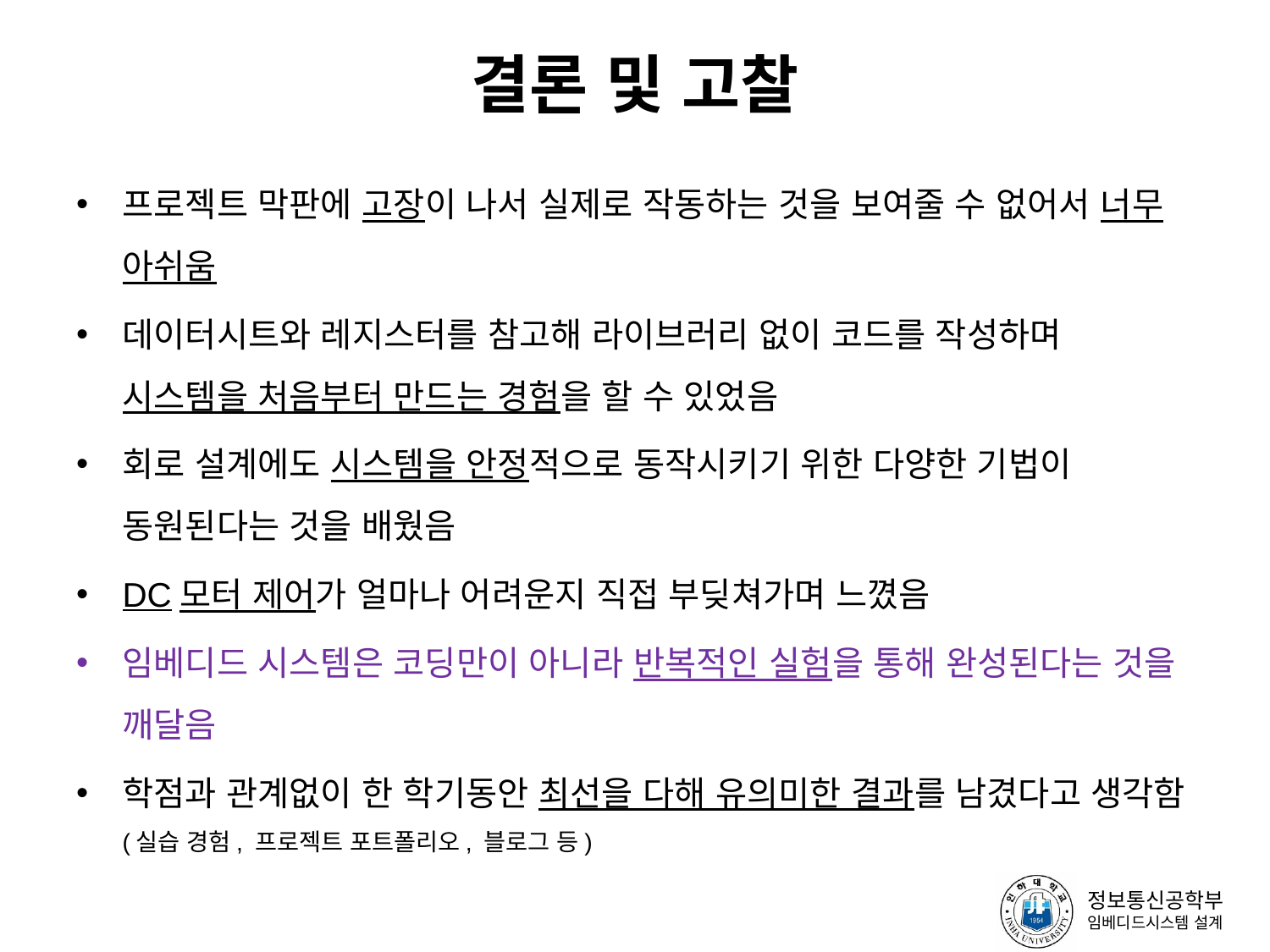

# 결론 및 고찰
프로젝트 막판에 고장이 나서 실제로 작동하는 것을 보여줄 수 없어서 너무 아쉬움
데이터시트와 레지스터를 참고해 라이브러리 없이 코드를 작성하며 시스템을 처음부터 만드는 경험을 할 수 있었음
회로 설계에도 시스템을 안정적으로 동작시키기 위한 다양한 기법이 동원된다는 것을 배웠음
DC모터 제어가 얼마나 어려운지 직접 부딪쳐가며 느꼈음
임베디드 시스템은 코딩만이 아니라 반복적인 실험을 통해 완성된다는 것을 깨달음
학점과 관계없이 한 학기동안 최선을 다해 유의미한 결과를 남겼다고 생각함 (실습 경험, 프로젝트 포트폴리오, 블로그 등)